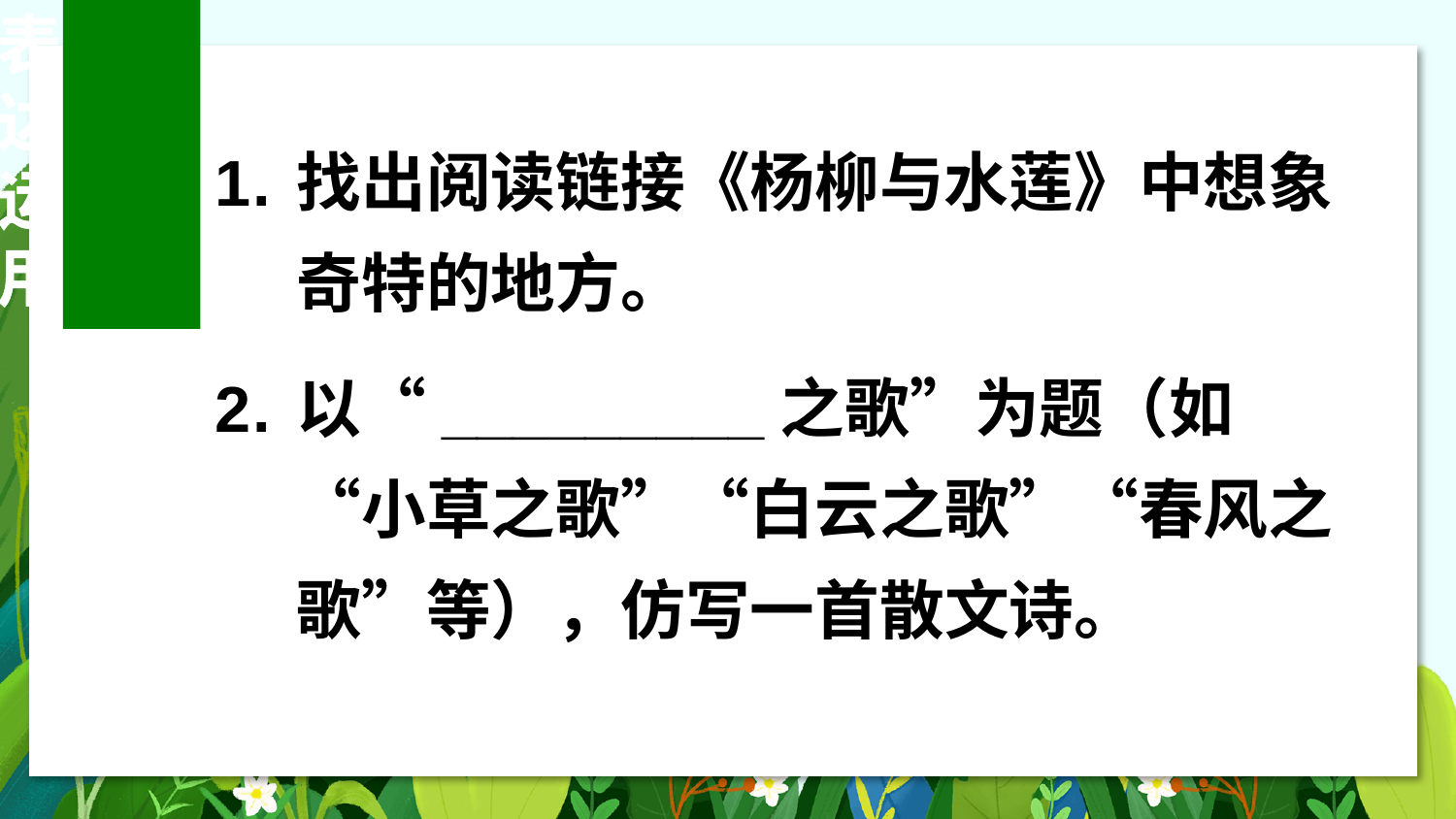

表
达
运
用
找出阅读链接《杨柳与水莲》中想象奇特的地方。
以“_________之歌”为题（如“小草之歌”“白云之歌”“春风之歌”等），仿写一首散文诗。